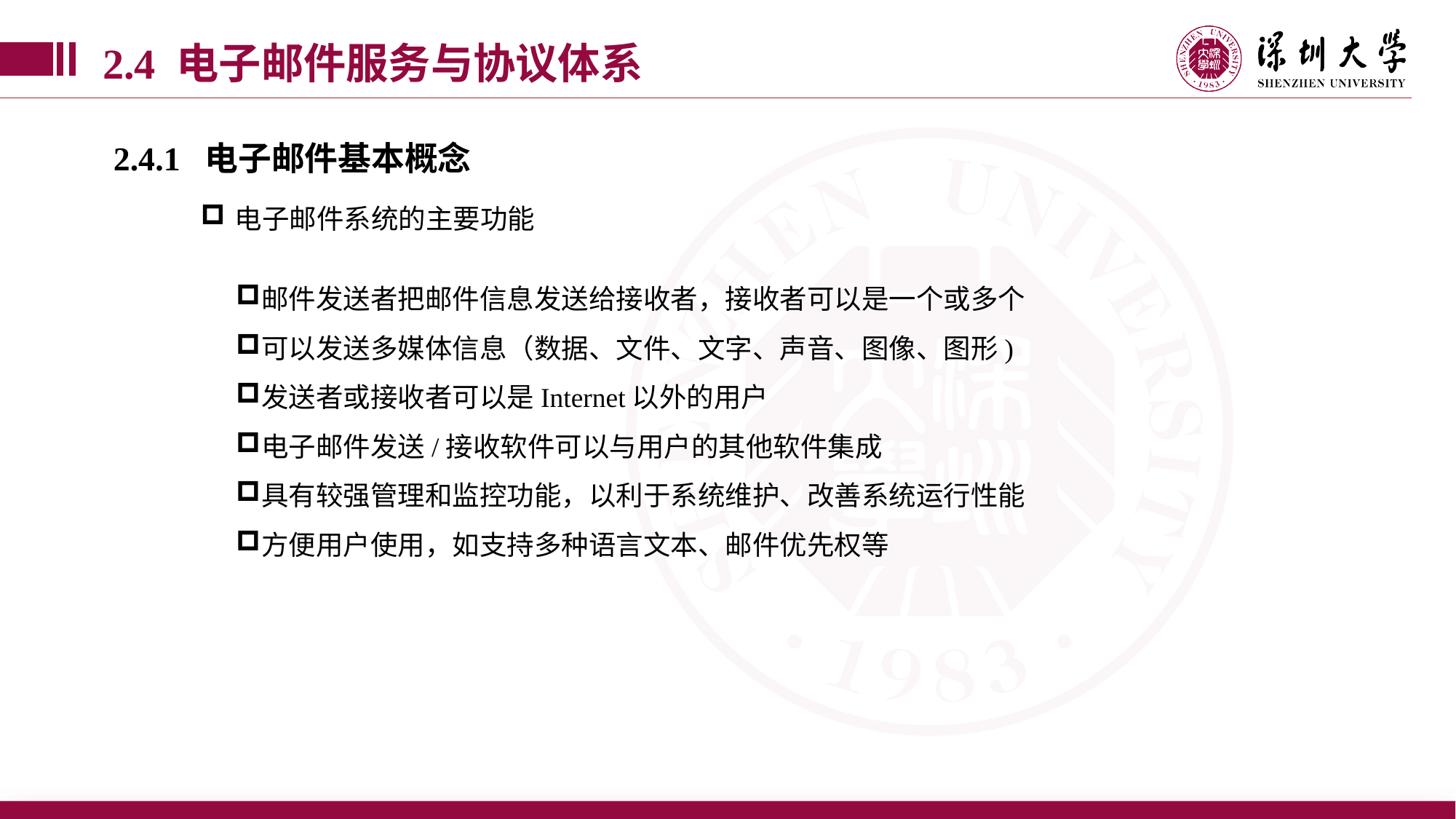

2.4 电子邮件服务与协议体系

2.4.1  电子邮件基本概念
电子邮件系统的主要功能
邮件发送者把邮件信息发送给接收者，接收者可以是一个或多个
可以发送多媒体信息（数据、文件、文字、声音、图像、图形)
发送者或接收者可以是Internet以外的用户
电子邮件发送/接收软件可以与用户的其他软件集成
具有较强管理和监控功能，以利于系统维护、改善系统运行性能
方便用户使用，如支持多种语言文本、邮件优先权等